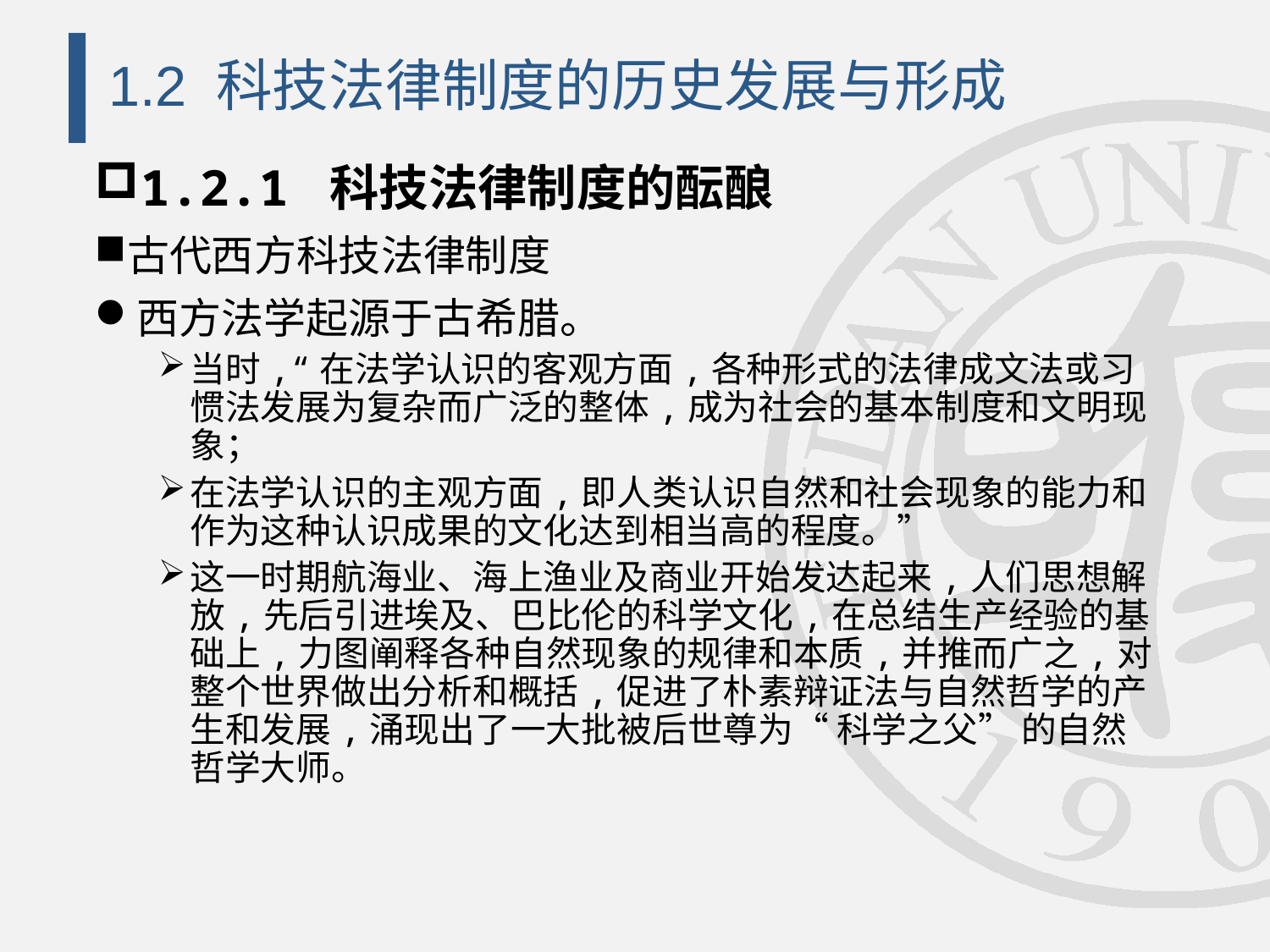

# 1.2 科技法律制度的历史发展与形成
1.2.1 科技法律制度的酝酿
古代西方科技法律制度
西方法学起源于古希腊。
当时,“在法学认识的客观方面,各种形式的法律成文法或习惯法发展为复杂而广泛的整体,成为社会的基本制度和文明现象；
在法学认识的主观方面,即人类认识自然和社会现象的能力和作为这种认识成果的文化达到相当高的程度。”
这一时期航海业、海上渔业及商业开始发达起来,人们思想解放,先后引进埃及、巴比伦的科学文化,在总结生产经验的基础上,力图阐释各种自然现象的规律和本质,并推而广之,对整个世界做出分析和概括,促进了朴素辩证法与自然哲学的产生和发展,涌现出了一大批被后世尊为“ 科学之父” 的自然哲学大师。